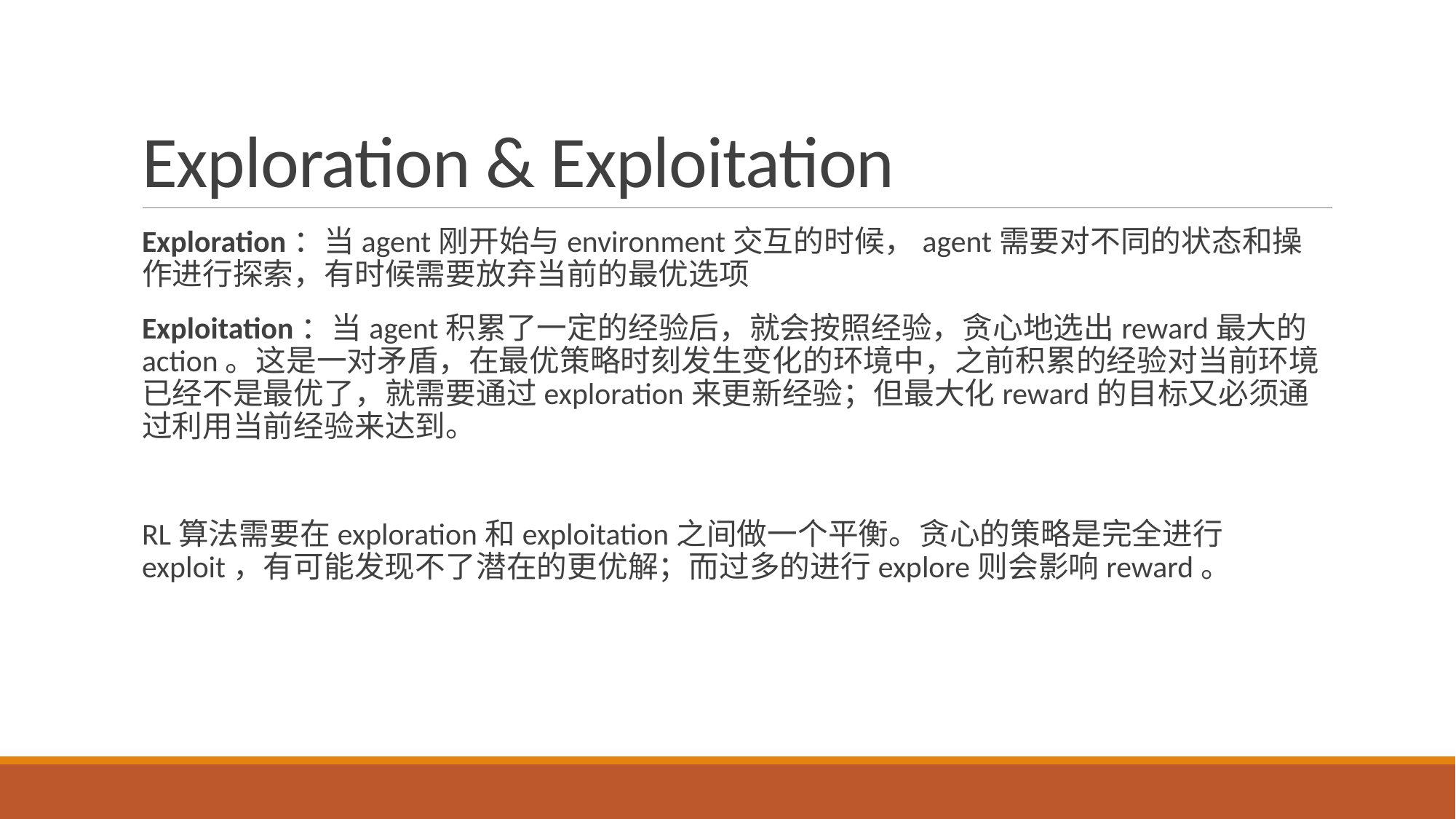

# Exploration & Exploitation
Exploration：当agent刚开始与environment交互的时候，agent需要对不同的状态和操作进行探索，有时候需要放弃当前的最优选项
Exploitation：当agent积累了一定的经验后，就会按照经验，贪心地选出reward最大的action。这是一对矛盾，在最优策略时刻发生变化的环境中，之前积累的经验对当前环境已经不是最优了，就需要通过exploration来更新经验；但最大化reward的目标又必须通过利用当前经验来达到。

RL算法需要在exploration和exploitation之间做一个平衡。贪心的策略是完全进行exploit，有可能发现不了潜在的更优解；而过多的进行explore则会影响reward。